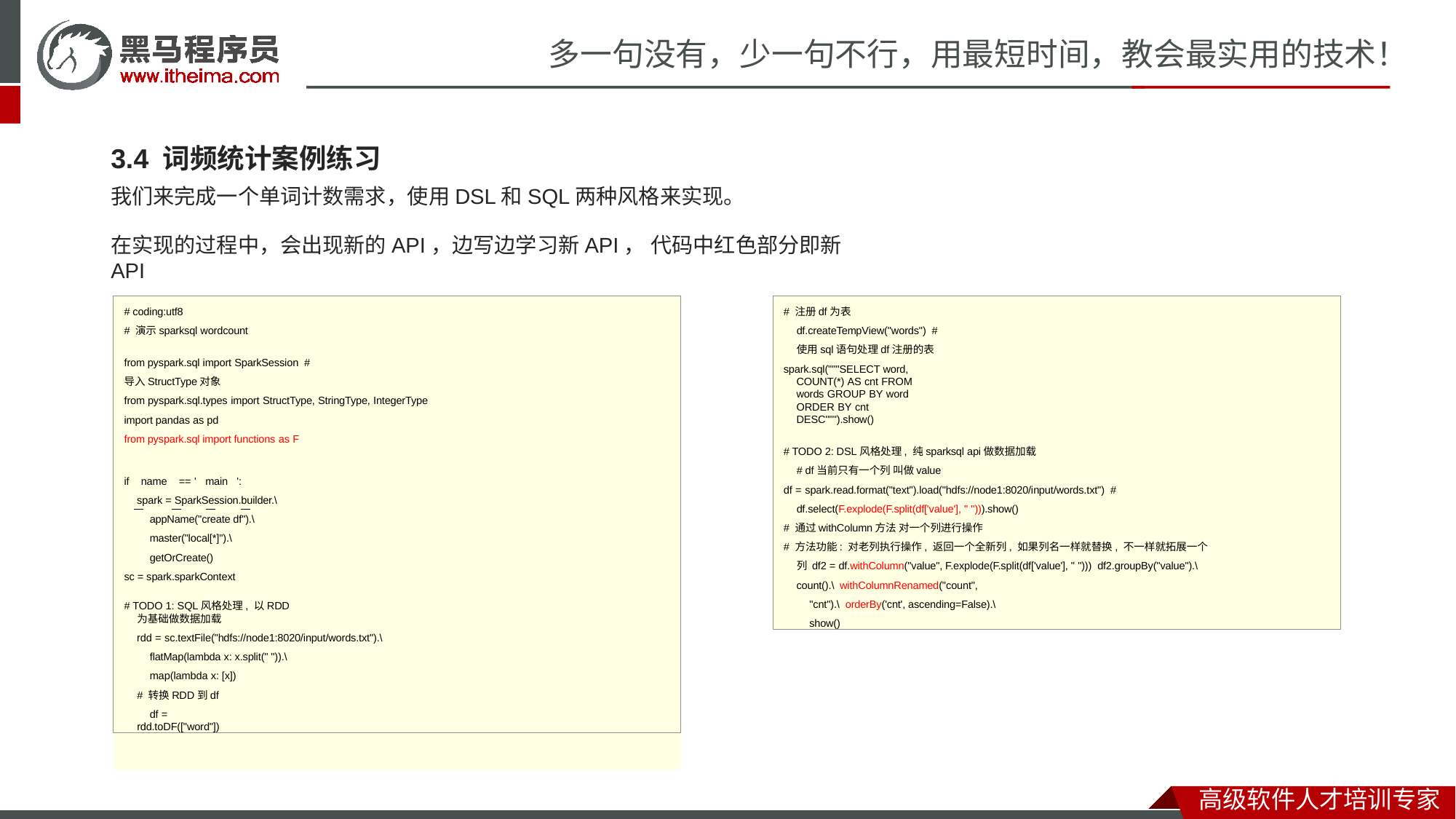

# 多一句没有，少一句不行，用最短时间，教会最实用的技术！

3.4 词频统计案例练习
我们来完成一个单词计数需求，使用DSL和SQL两种风格来实现。

在实现的过程中，会出现新的API，边写边学习新API， 代码中红色部分即新API

# coding:utf8
# 演示sparksql wordcount

from pyspark.sql import SparkSession  # 导入StructType对象
from pyspark.sql.types import StructType, StringType, IntegerType  import pandas as pd
from pyspark.sql import functions as F

if  name   == ' main ':
spark = SparkSession.builder.\  appName("create df").\  master("local[*]").\  getOrCreate()
sc = spark.sparkContext

# TODO 1: SQL风格处理, 以RDD为基础做数据加载
rdd = sc.textFile("hdfs://node1:8020/input/words.txt").\  flatMap(lambda x: x.split(" ")).\
map(lambda x: [x])  # 转换RDD到df
df = rdd.toDF(["word"])
# 注册df为表 df.createTempView("words")  # 使用sql语句处理df注册的表
spark.sql("""SELECT word, COUNT(*) AS cnt FROM words GROUP BY word ORDER BY cnt DESC""").show()

# TODO 2: DSL风格处理, 纯sparksql api做数据加载 # df当前只有一个列 叫做value
df = spark.read.format("text").load("hdfs://node1:8020/input/words.txt")  # df.select(F.explode(F.split(df['value'], " "))).show()
# 通过withColumn方法 对一个列进行操作
# 方法功能: 对老列执行操作, 返回一个全新列, 如果列名一样就替换, 不一样就拓展一个列 df2 = df.withColumn("value", F.explode(F.split(df['value'], " ")))  df2.groupBy("value").\
count().\  withColumnRenamed("count", "cnt").\  orderBy('cnt', ascending=False).\  show()
高级软件人才培训专家